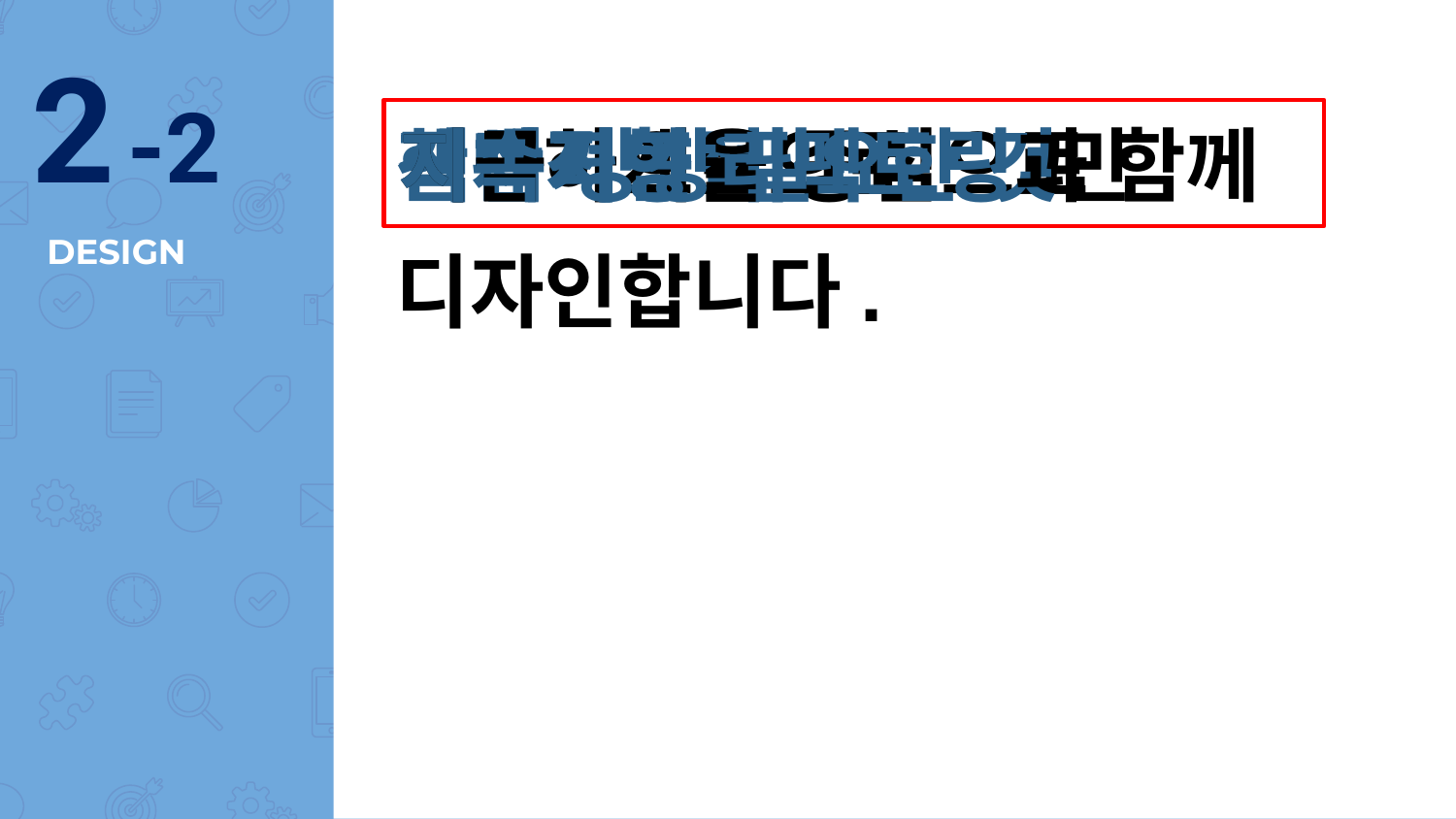

2 -2
간단하게

직관적으로

객체지향적으로
핵심기능을 중심으로
지금 당장 필요한 것만
지속적인 리펙토링과 함께

# DESIGN
디자인합니다.